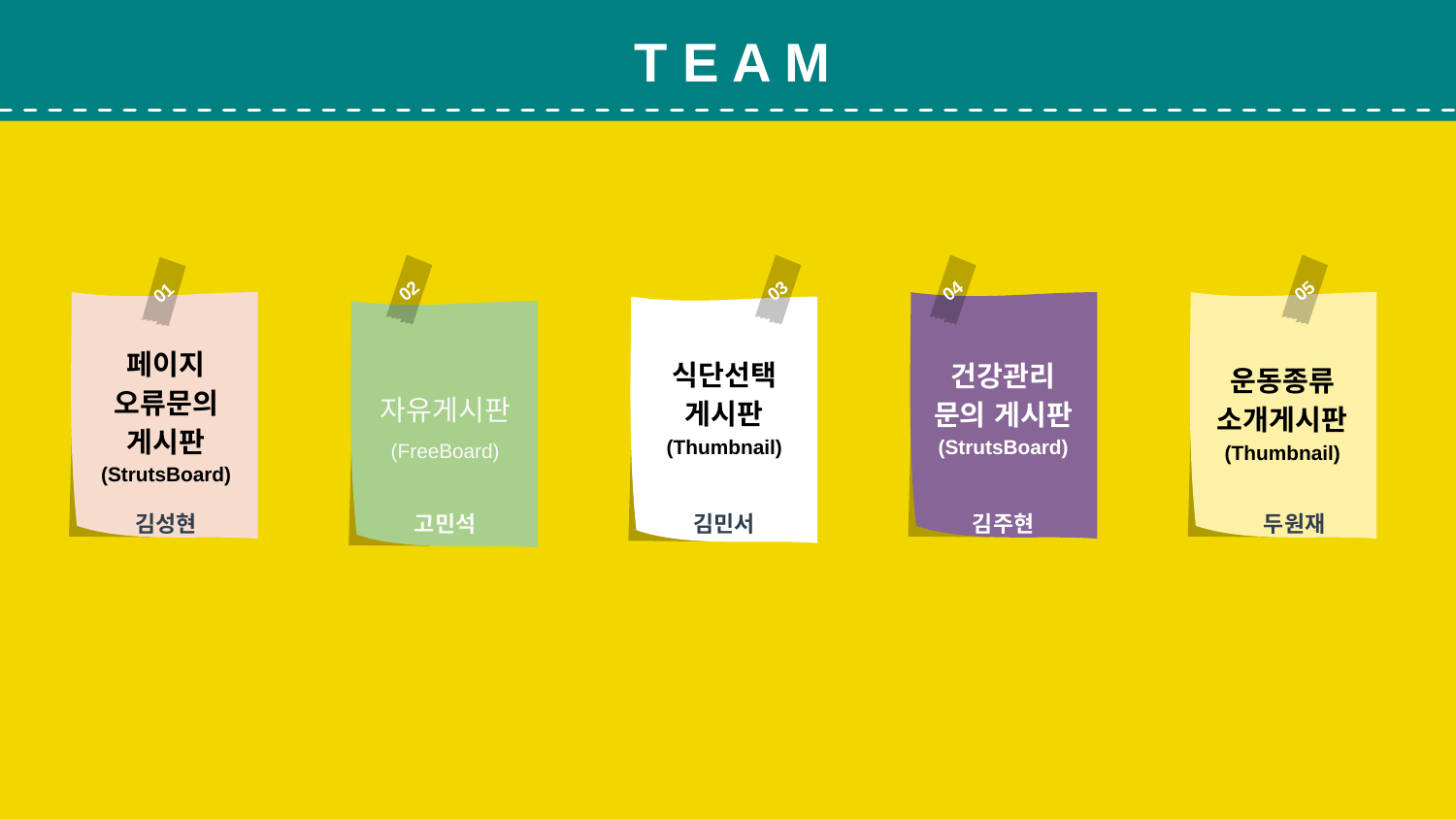

T E A M
02
03
04
05
01

페이지 오류문의 게시판
(StrutsBoard)
식단선택
게시판
(Thumbnail)
건강관리 문의 게시판
(StrutsBoard)
운동종류
소개게시판
(Thumbnail)
자유게시판
(FreeBoard)
김성현
김주현
두원재
고민석
김민서